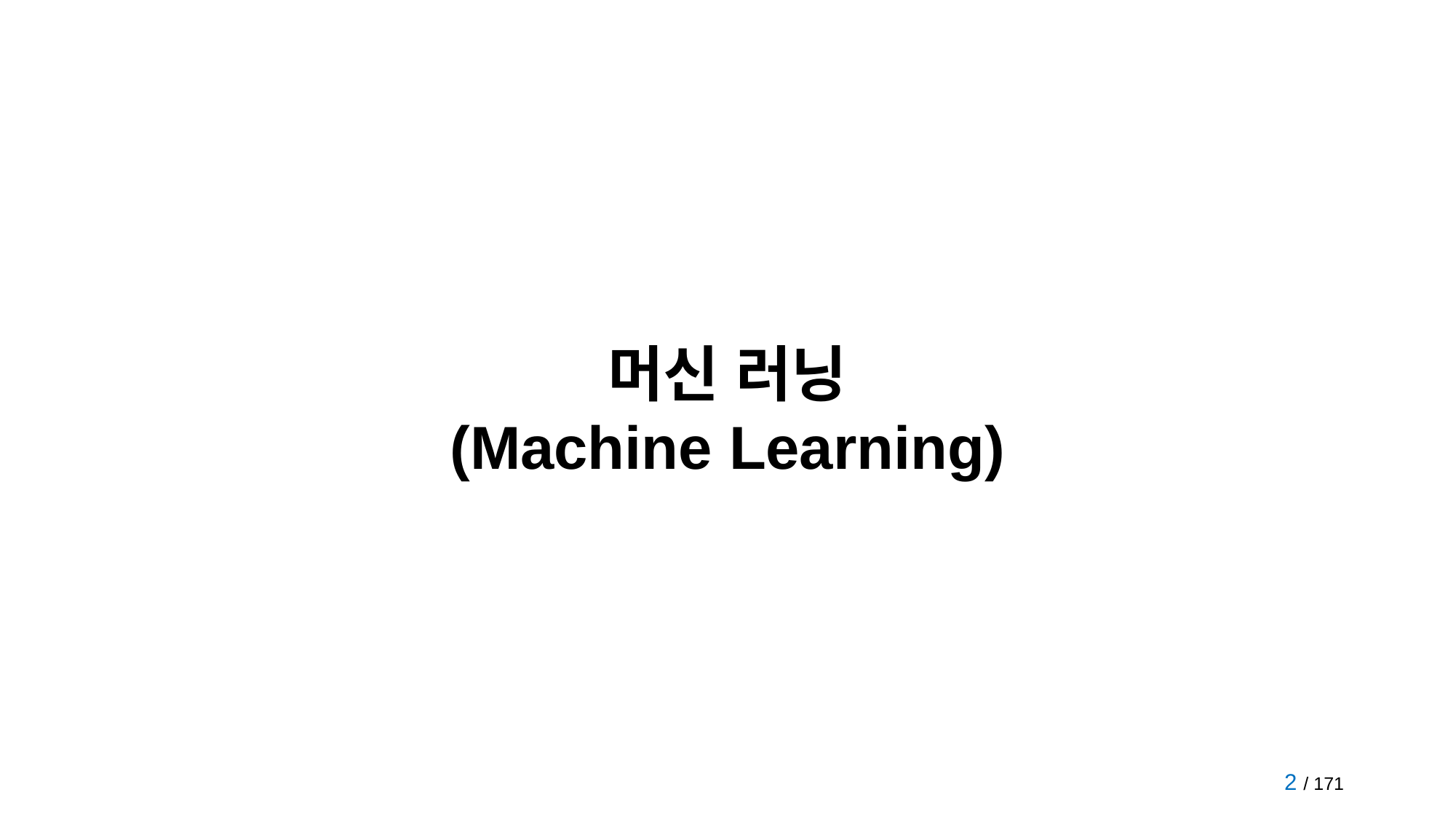

머신 러닝
(Machine Learning)
2 / 171